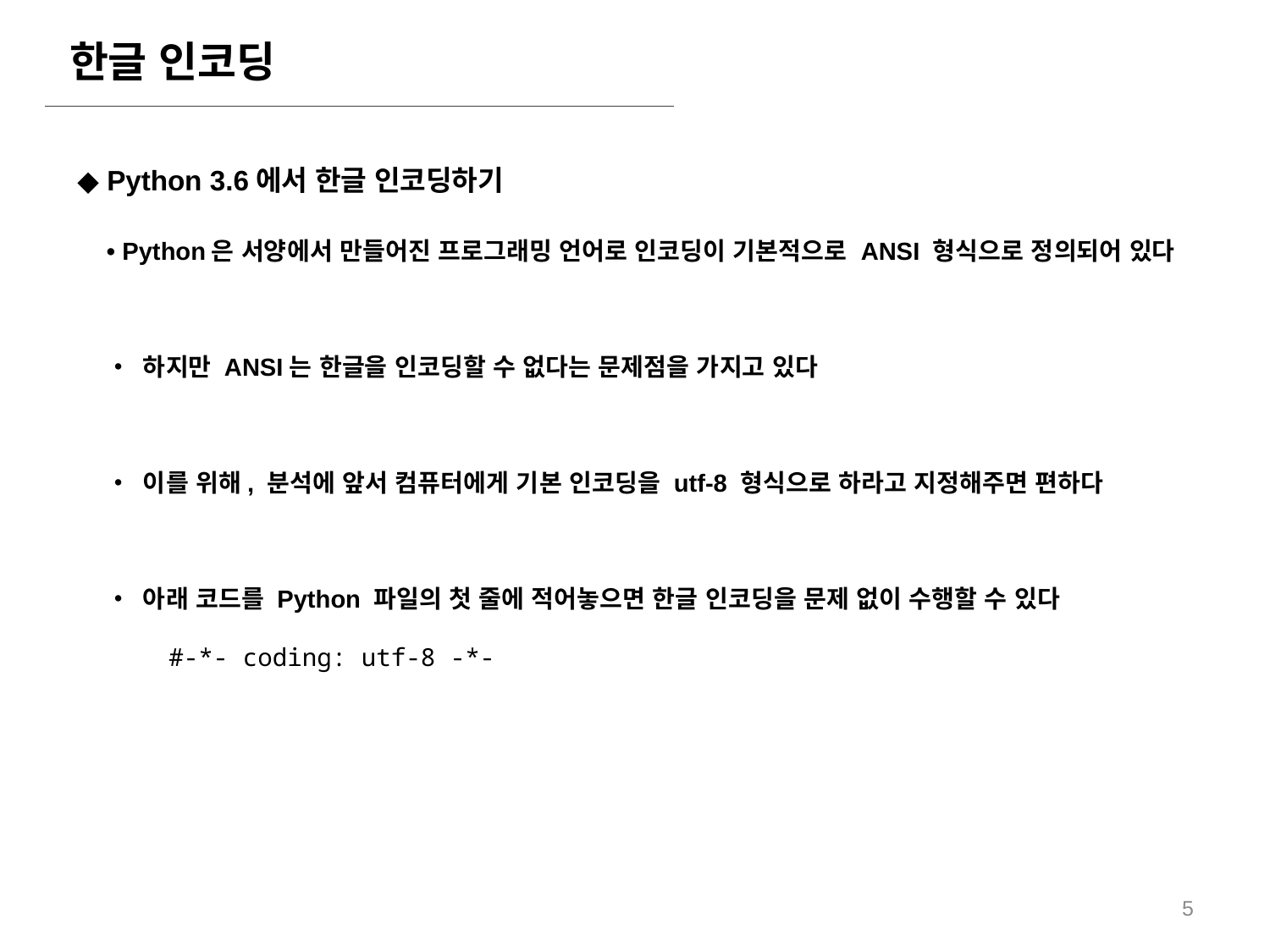

한글 인코딩
◆ Python 3.6에서 한글 인코딩하기
• Python은 서양에서 만들어진 프로그래밍 언어로 인코딩이 기본적으로 ANSI 형식으로 정의되어 있다
• 하지만 ANSI는 한글을 인코딩할 수 없다는 문제점을 가지고 있다
• 이를 위해, 분석에 앞서 컴퓨터에게 기본 인코딩을 utf-8 형식으로 하라고 지정해주면 편하다
• 아래 코드를 Python 파일의 첫 줄에 적어놓으면 한글 인코딩을 문제 없이 수행할 수 있다
#-*- coding: utf-8 -*-
5